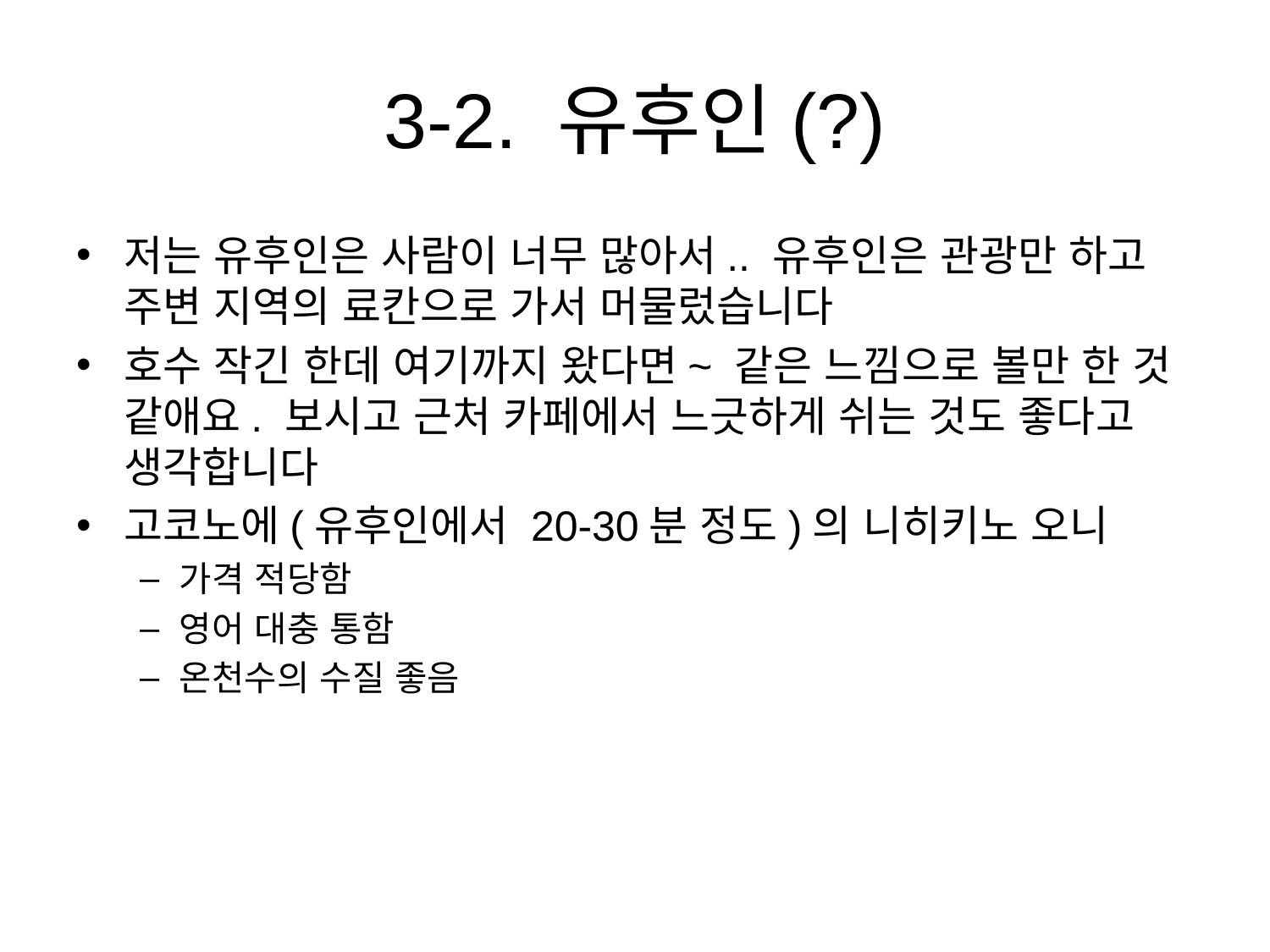

# 3-2. 유후인(?)
저는 유후인은 사람이 너무 많아서.. 유후인은 관광만 하고 주변 지역의 료칸으로 가서 머물렀습니다
호수 작긴 한데 여기까지 왔다면~ 같은 느낌으로 볼만 한 것 같애요. 보시고 근처 카페에서 느긋하게 쉬는 것도 좋다고 생각합니다
고코노에(유후인에서 20-30분 정도)의 니히키노 오니
가격 적당함
영어 대충 통함
온천수의 수질 좋음